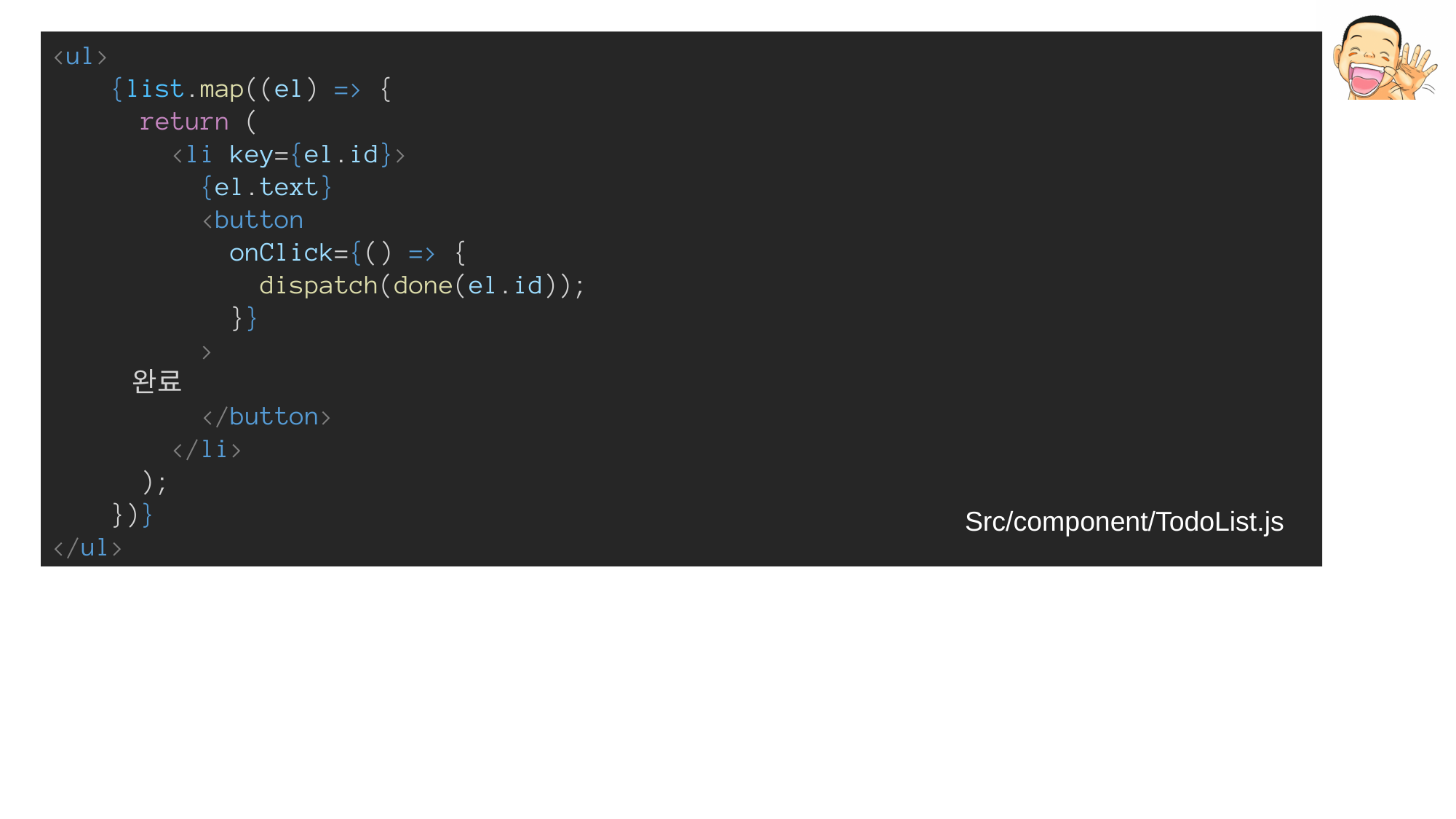

<ul>
    {list.map((el) => {
      return (
        <li key={el.id}>
          {el.text}
          <button
            onClick={() => {
              dispatch(done(el.id));
            }}
          >
            완료
          </button>
        </li>
      );
    })}
</ul>
Src/component/TodoList.js